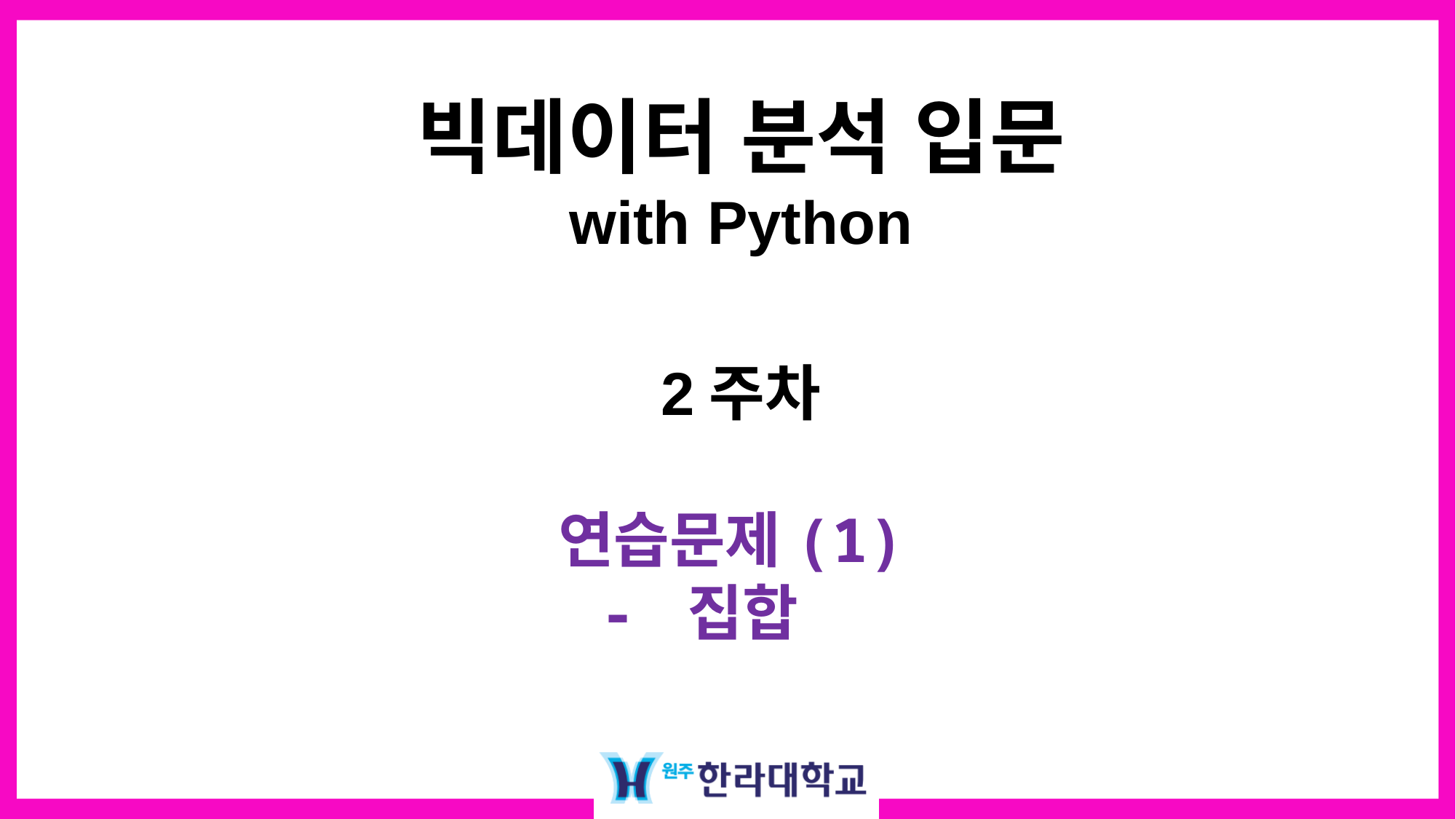

빅데이터 분석 입문
with Python

2주차
 연습문제(1)
  - 집합